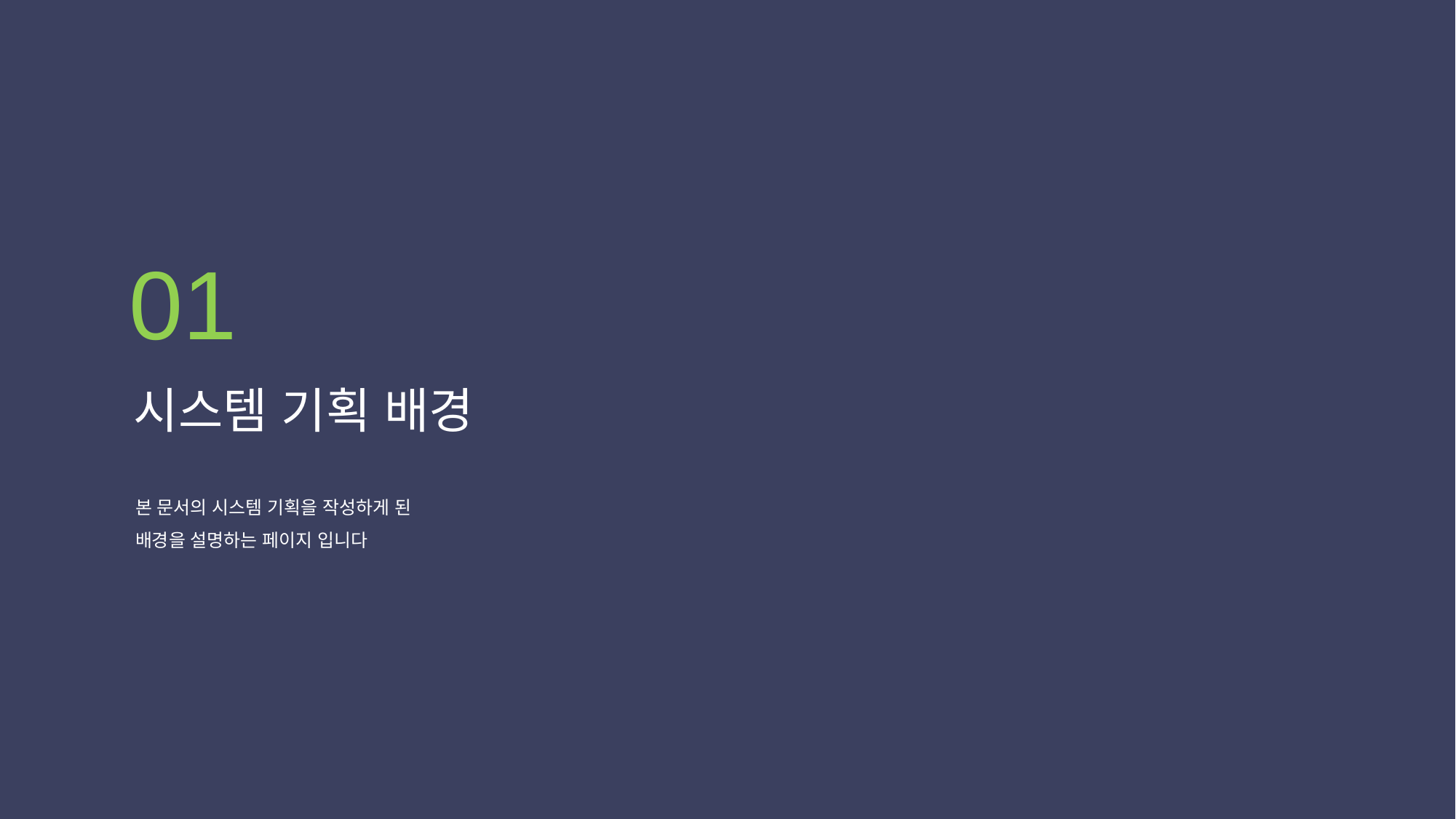

01
시스템 기획 배경
본 문서의 시스템 기획을 작성하게 된
배경을 설명하는 페이지 입니다